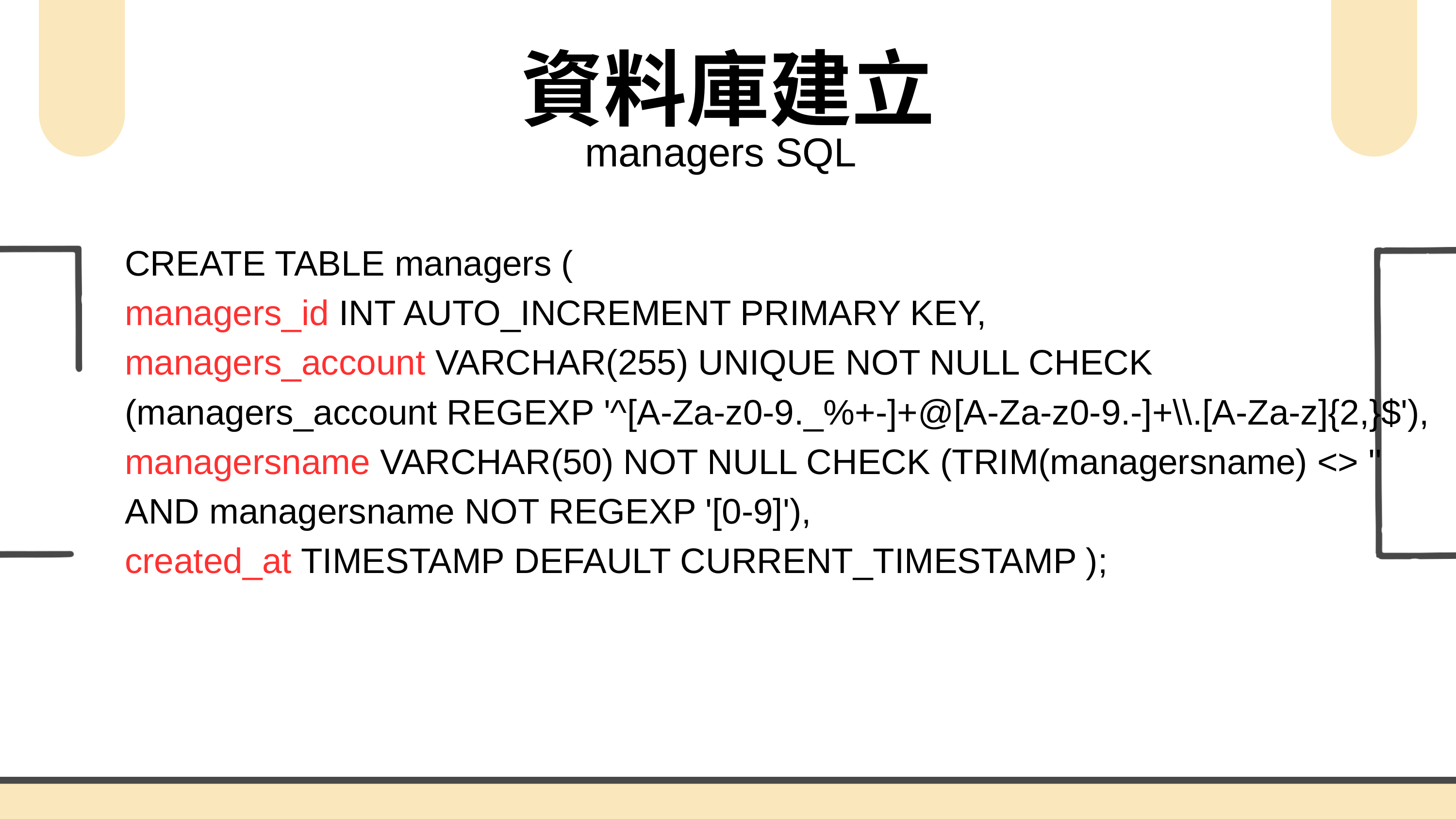

資料庫建立
managers SQL
CREATE TABLE managers (
managers_id INT AUTO_INCREMENT PRIMARY KEY,
managers_account VARCHAR(255) UNIQUE NOT NULL CHECK (managers_account REGEXP '^[A-Za-z0-9._%+-]+@[A-Za-z0-9.-]+\\.[A-Za-z]{2,}$'),
managersname VARCHAR(50) NOT NULL CHECK (TRIM(managersname) <> '' AND managersname NOT REGEXP '[0-9]'),
created_at TIMESTAMP DEFAULT CURRENT_TIMESTAMP );